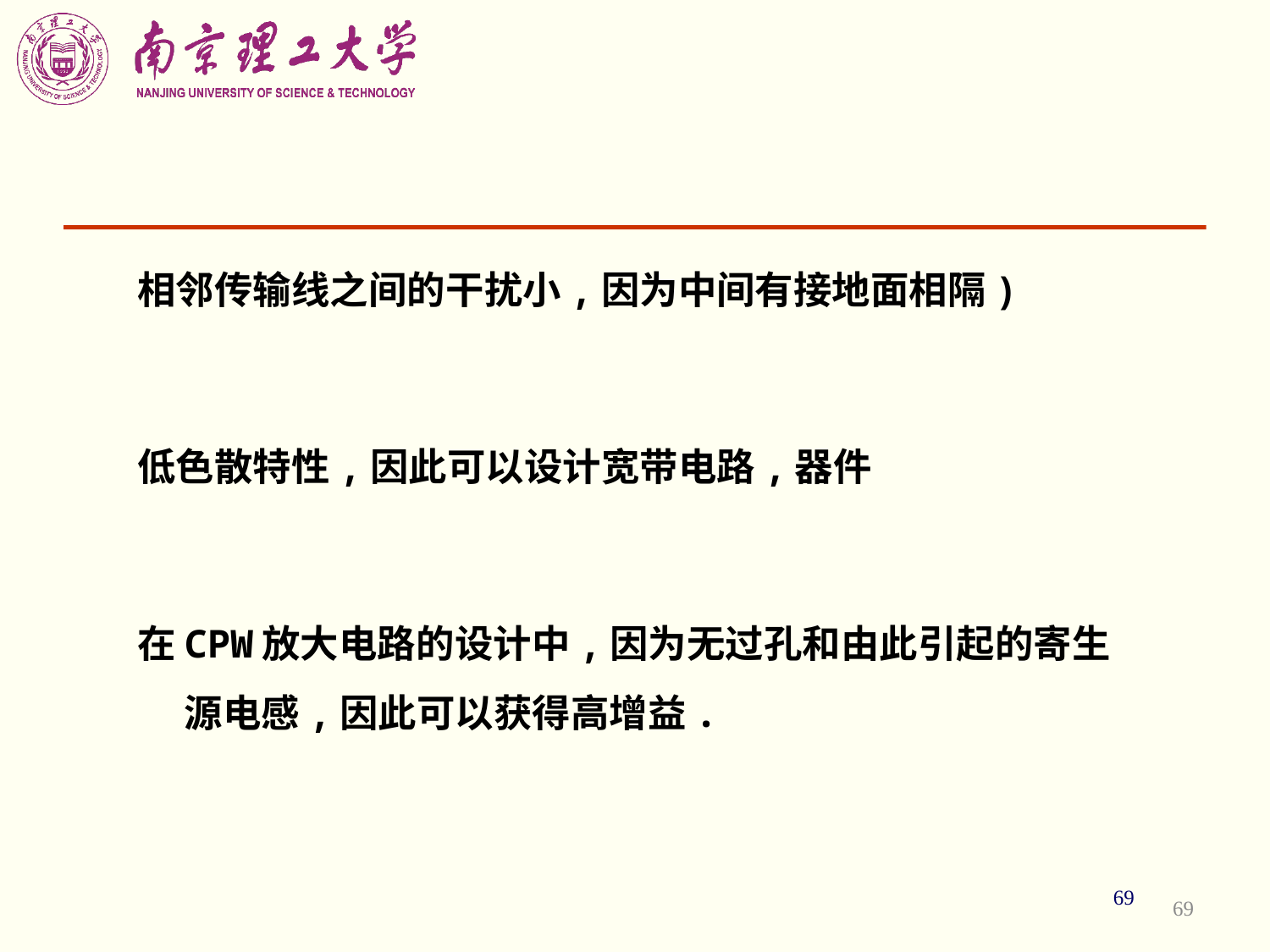

相邻传输线之间的干扰小,因为中间有接地面相隔)

低色散特性,因此可以设计宽带电路,器件

在CPW放大电路的设计中,因为无过孔和由此引起的寄生源电感,因此可以获得高增益.
69